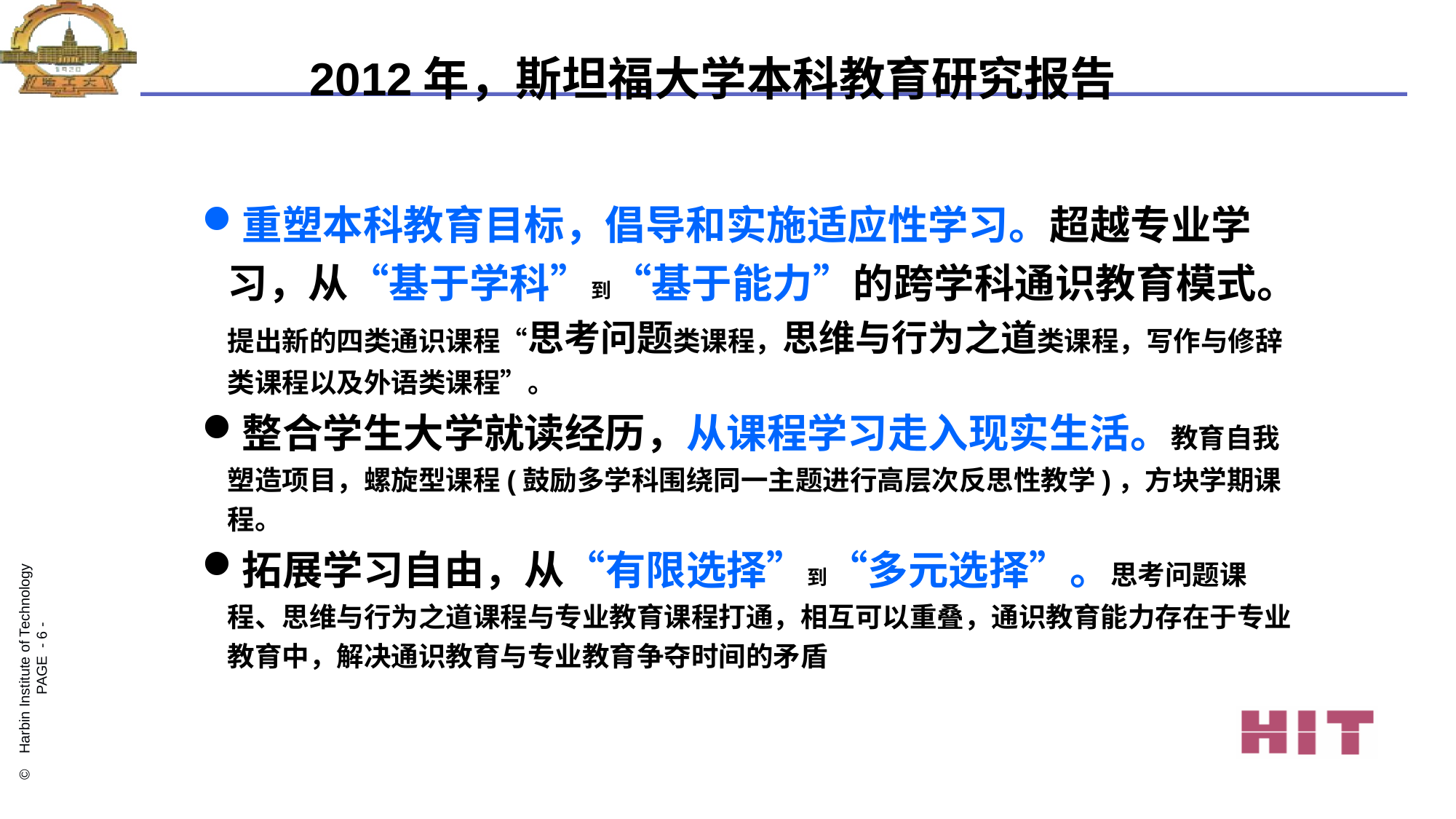

2012年，斯坦福大学本科教育研究报告
重塑本科教育目标，倡导和实施适应性学习。超越专业学习，从“基于学科”到“基于能力”的跨学科通识教育模式。提出新的四类通识课程“思考问题类课程，思维与行为之道类课程，写作与修辞类课程以及外语类课程”。
整合学生大学就读经历，从课程学习走入现实生活。教育自我塑造项目，螺旋型课程(鼓励多学科围绕同一主题进行高层次反思性教学)，方块学期课程。
拓展学习自由，从“有限选择”到“多元选择”。思考问题课程、思维与行为之道课程与专业教育课程打通，相互可以重叠，通识教育能力存在于专业教育中，解决通识教育与专业教育争夺时间的矛盾